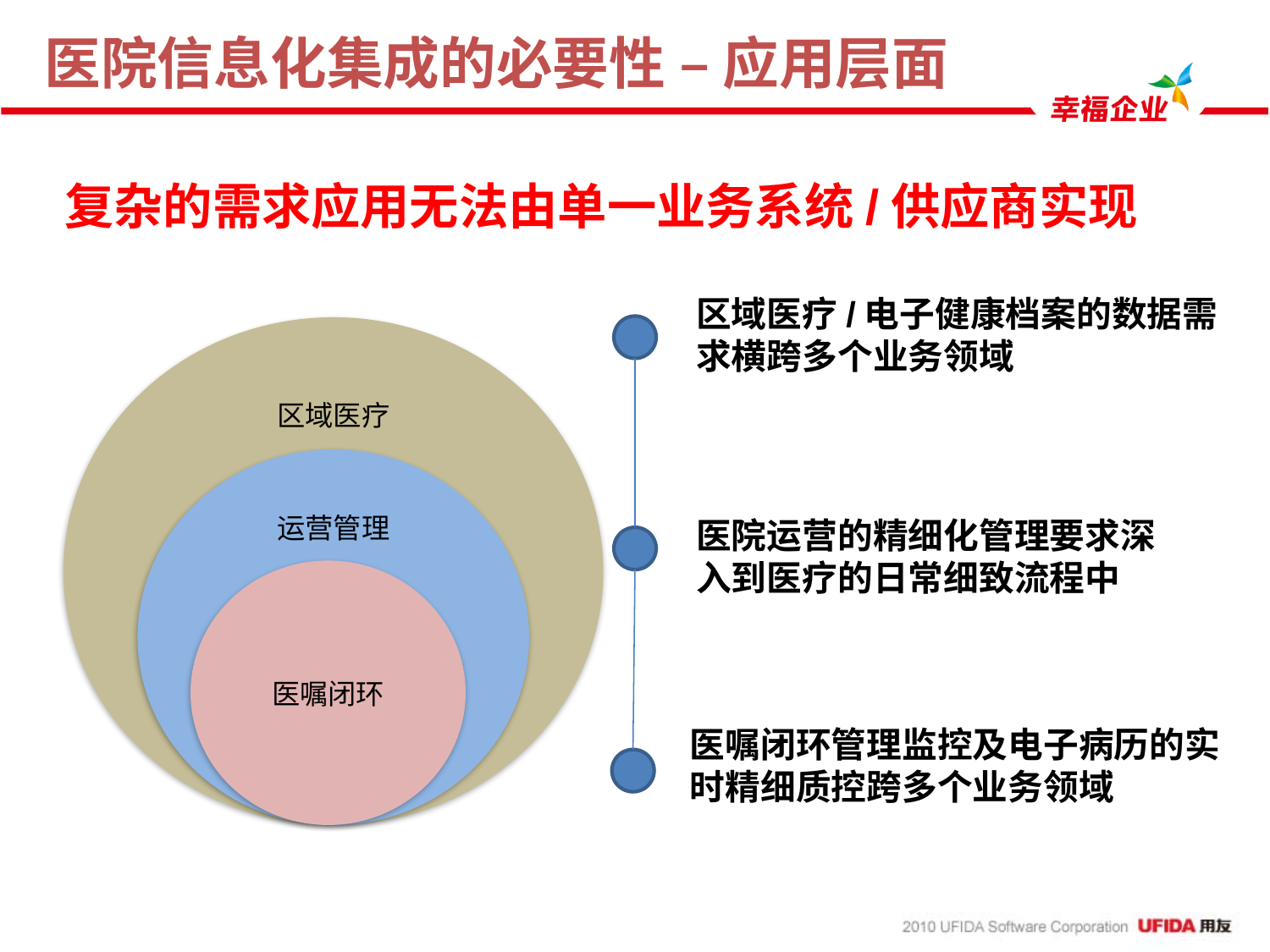

# 医院信息化集成的必要性 – 应用层面
复杂的需求应用无法由单一业务系统/供应商实现
区域医疗/电子健康档案的数据需求横跨多个业务领域

区域医疗
运营管理
医院运营的精细化管理要求深入到医疗的日常细致流程中

医嘱闭环
医嘱闭环管理监控及电子病历的实时精细质控跨多个业务领域